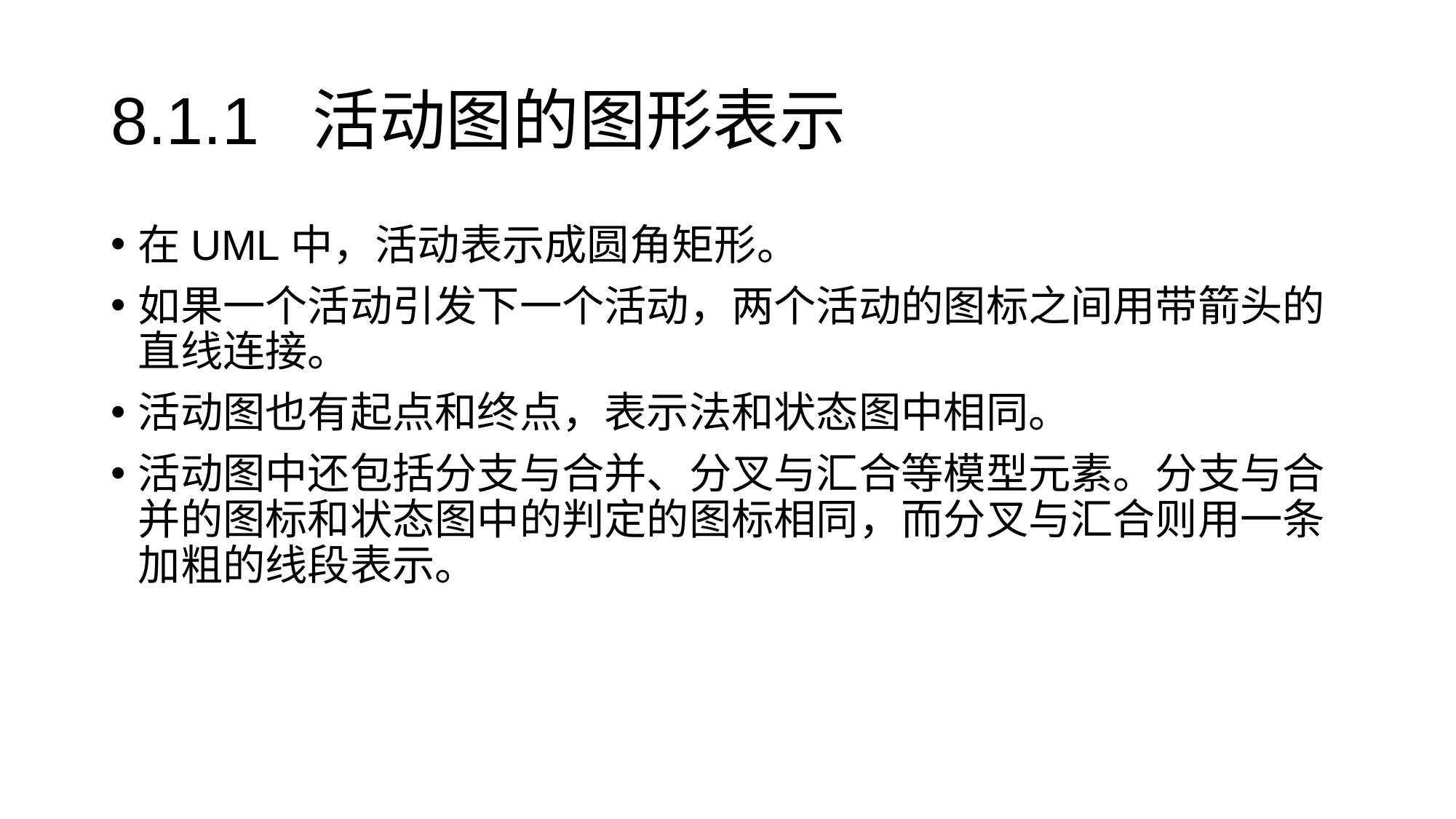

# 8.1.1  活动图的图形表示
在UML中，活动表示成圆角矩形。
如果一个活动引发下一个活动，两个活动的图标之间用带箭头的直线连接。
活动图也有起点和终点，表示法和状态图中相同。
活动图中还包括分支与合并、分叉与汇合等模型元素。分支与合并的图标和状态图中的判定的图标相同，而分叉与汇合则用一条加粗的线段表示。